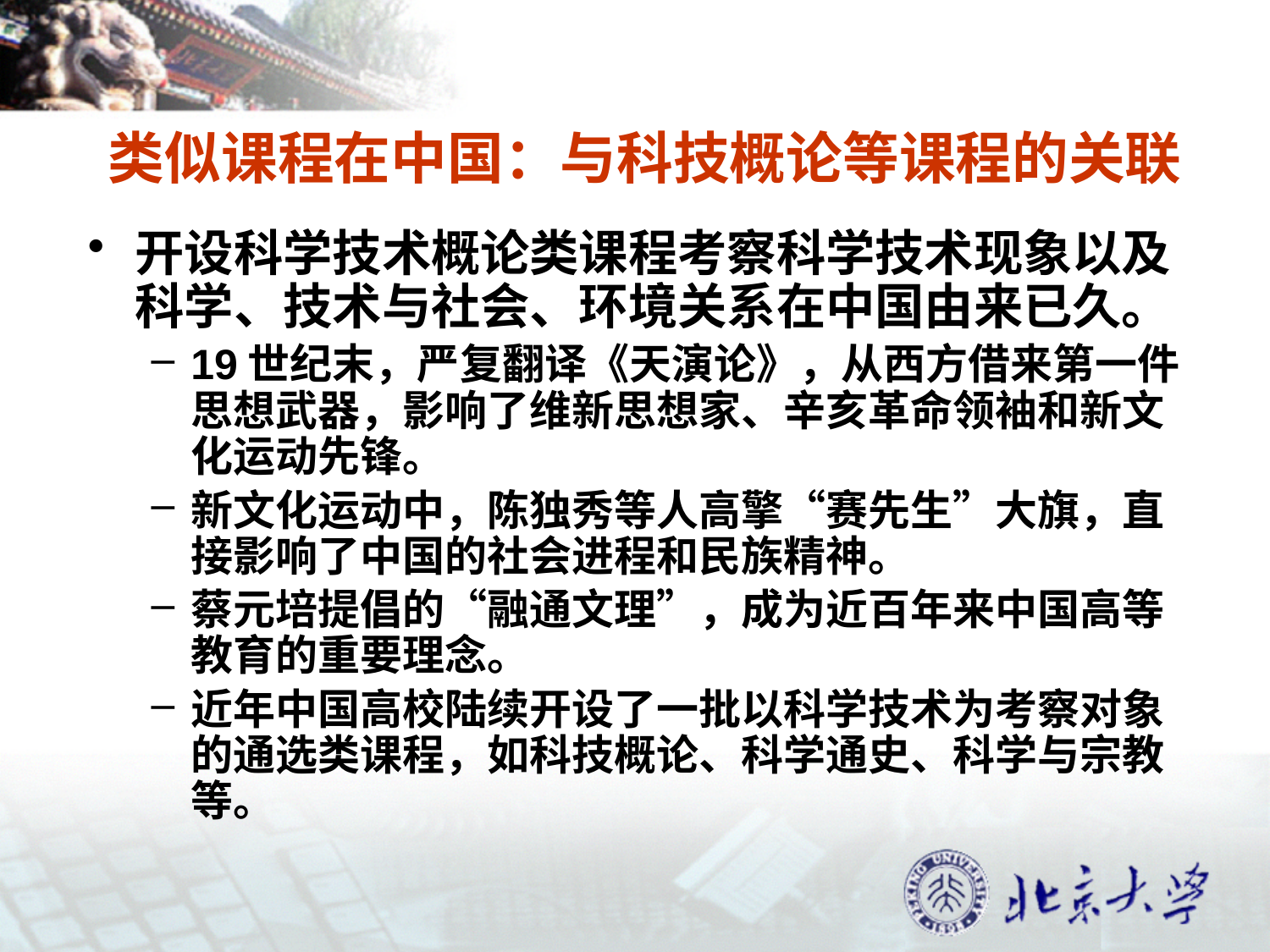

# 类似课程在中国：与科技概论等课程的关联
开设科学技术概论类课程考察科学技术现象以及科学、技术与社会、环境关系在中国由来已久。
19世纪末，严复翻译《天演论》，从西方借来第一件思想武器，影响了维新思想家、辛亥革命领袖和新文化运动先锋。
新文化运动中，陈独秀等人高擎“赛先生”大旗，直接影响了中国的社会进程和民族精神。
蔡元培提倡的“融通文理”，成为近百年来中国高等教育的重要理念。
近年中国高校陆续开设了一批以科学技术为考察对象的通选类课程，如科技概论、科学通史、科学与宗教等。